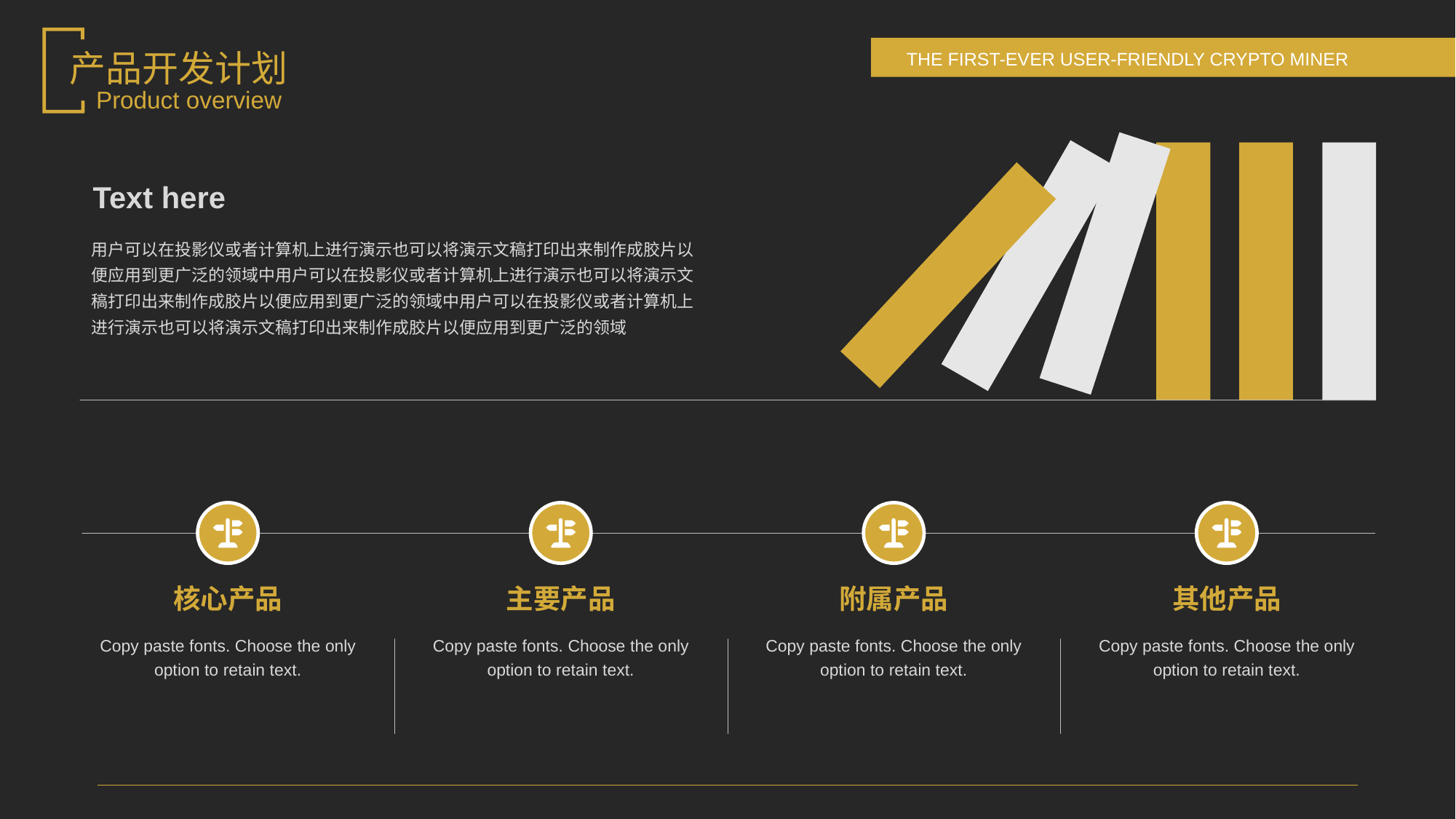

产品开发计划
Product overview

Text here
用户可以在投影仪或者计算机上进行演示也可以将演示文稿打印出来制作成胶片以便应用到更广泛的领域中用户可以在投影仪或者计算机上进行演示也可以将演示文稿打印出来制作成胶片以便应用到更广泛的领域中用户可以在投影仪或者计算机上进行演示也可以将演示文稿打印出来制作成胶片以便应用到更广泛的领域

核心产品
主要产品
附属产品
其他产品
Copy paste fonts. Choose the only option to retain text.
Copy paste fonts. Choose the only option to retain text.
Copy paste fonts. Choose the only option to retain text.
Copy paste fonts. Choose the only option to retain text.